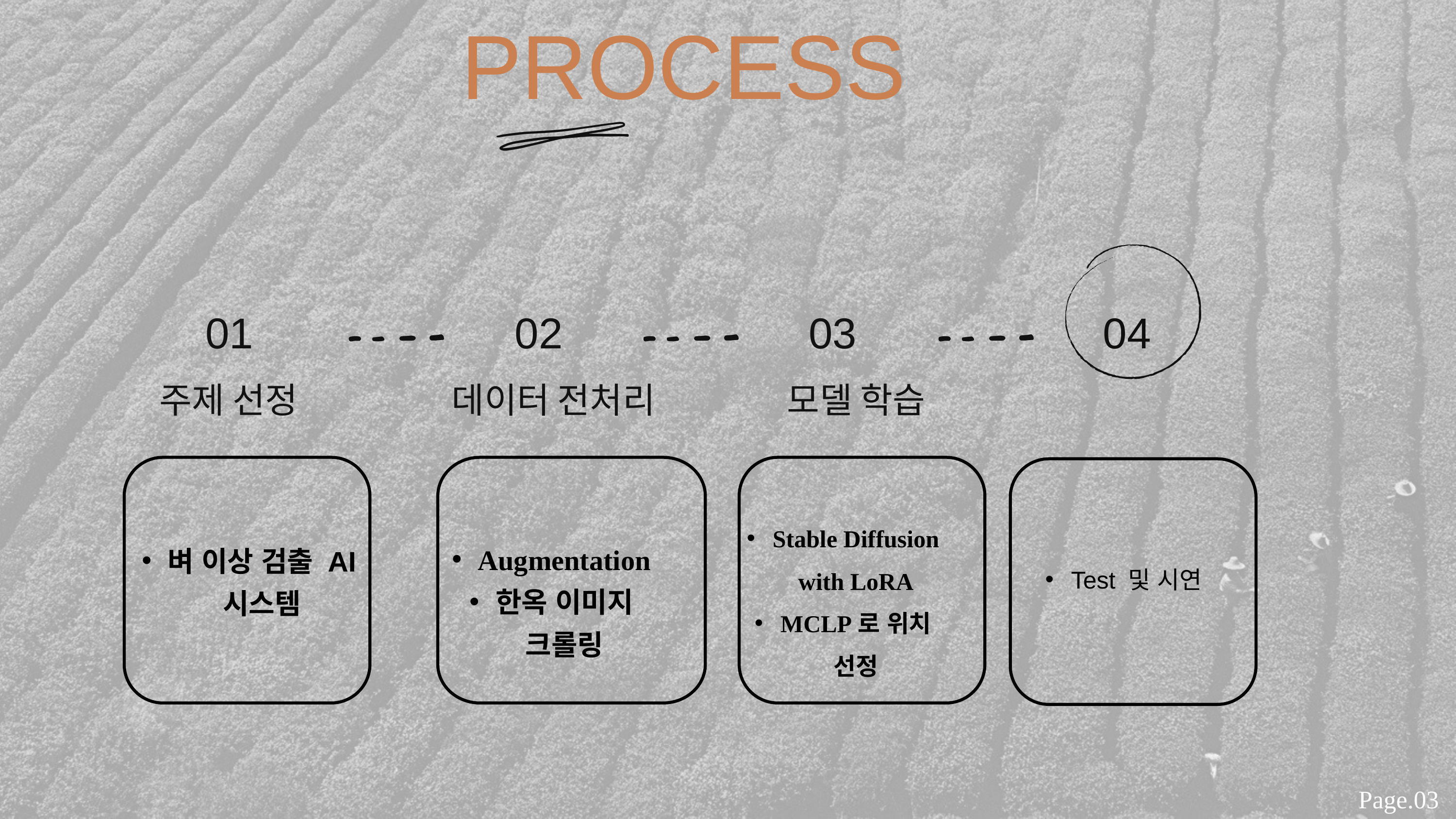

PROCESS

01
02
03
04

주제 선정
데이터 전처리
모델 학습

Stable Diffusion with LoRA
MCLP로 위치 선정
Augmentation
한옥 이미지 크롤링
벼 이상 검출 AI 시스템
Test 및 시연
Page.03